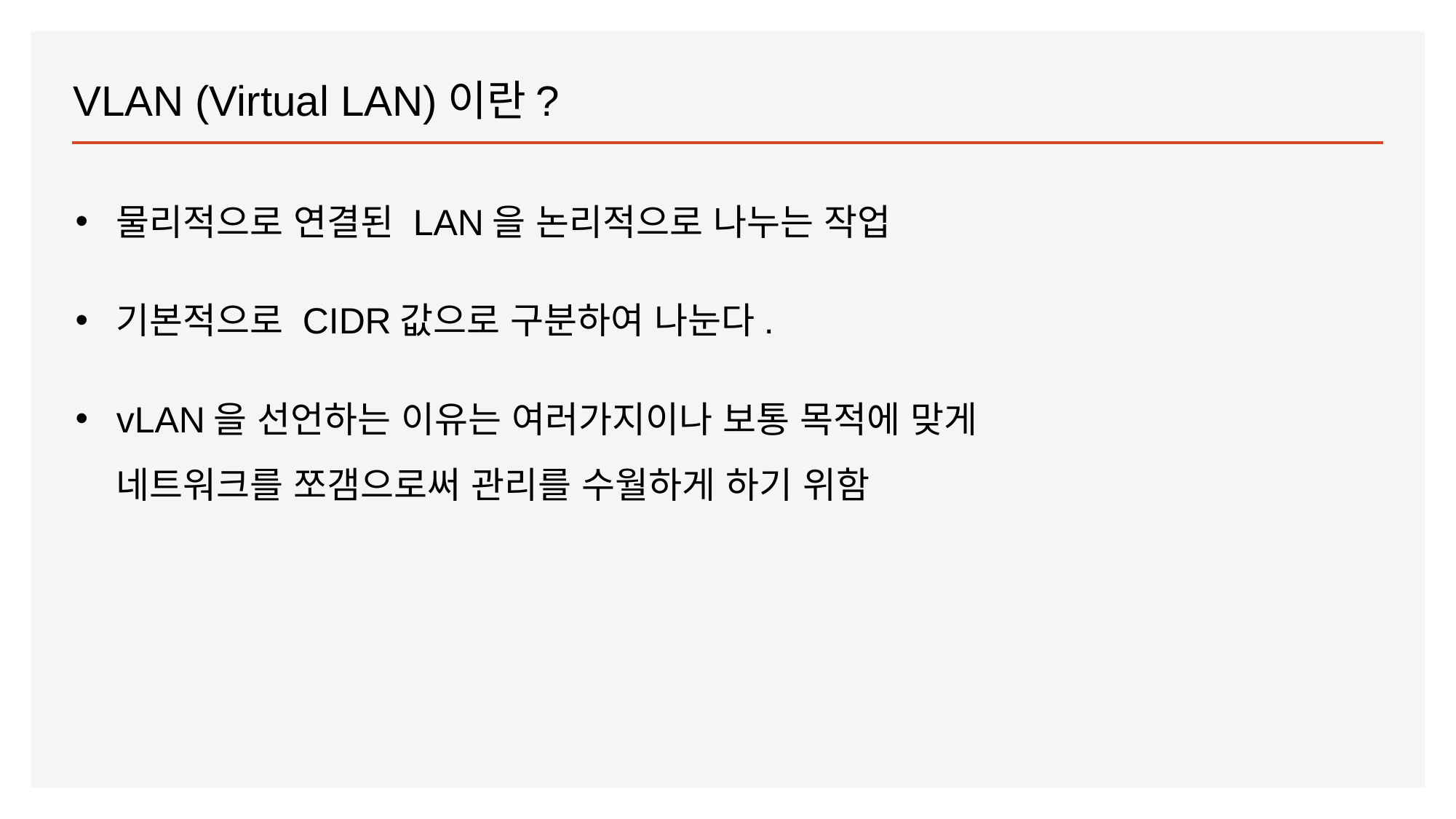

# VLAN (Virtual LAN)이란?
물리적으로 연결된 LAN을 논리적으로 나누는 작업
기본적으로 CIDR값으로 구분하여 나눈다.
vLAN을 선언하는 이유는 여러가지이나 보통 목적에 맞게 네트워크를 쪼갬으로써 관리를 수월하게 하기 위함